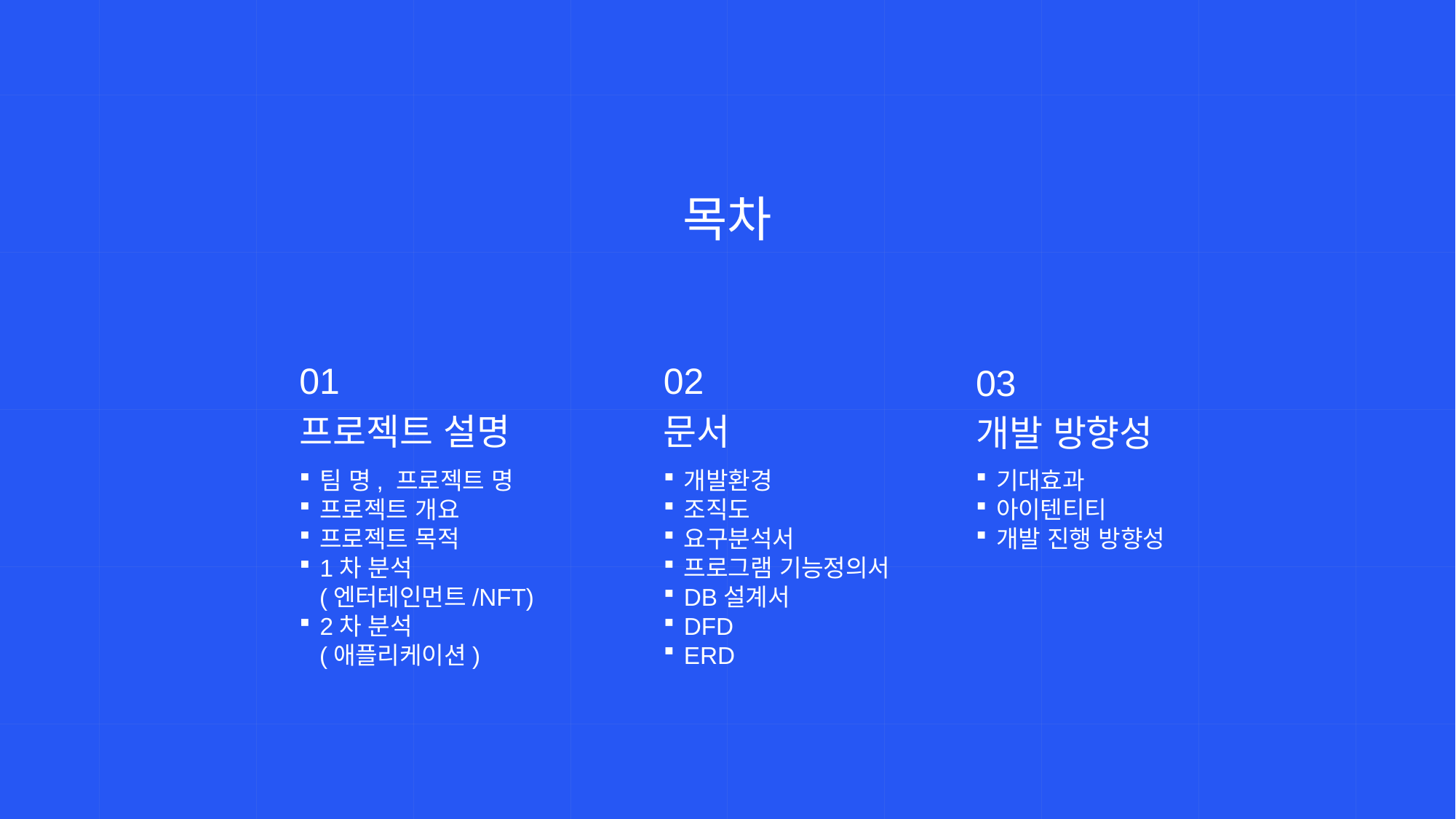

목차
01
02
03
프로젝트 설명
문서
개발 방향성
팀 명, 프로젝트 명
프로젝트 개요
프로젝트 목적
1차 분석
   (엔터테인먼트/NFT)
2차 분석
   (애플리케이션)

개발환경
조직도
요구분석서
프로그램 기능정의서
DB설계서
DFD
ERD
기대효과
아이텐티티
개발 진행 방향성